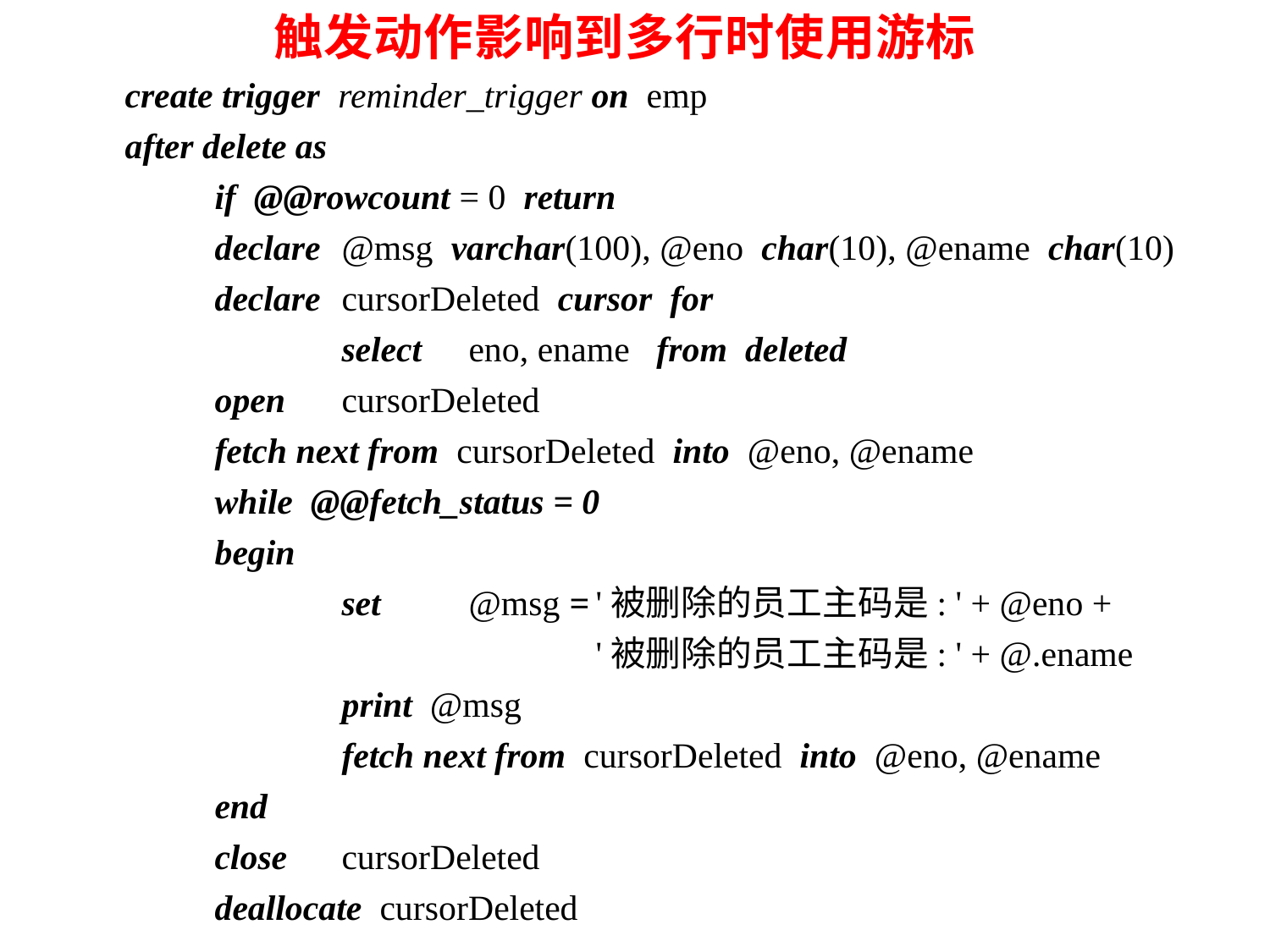

触发动作影响到多行时使用游标
create trigger  reminder_trigger on  emp
after delete as
	if  @@rowcount = 0  return
	declare	@msg  varchar(100), @eno  char(10), @ename  char(10)
	declare	cursorDeleted  cursor  for
		select	eno, ename   from  deleted
	open	cursorDeleted
	fetch next from  cursorDeleted  into  @eno, @ename
	while  @@fetch_status = 0
	begin
		set	@msg =	'被删除的员工主码是: ' + @eno +
				'被删除的员工主码是: ' + @.ename
		print  @msg
		fetch next from  cursorDeleted  into  @eno, @ename
	end
	close	cursorDeleted
	deallocate  cursorDeleted